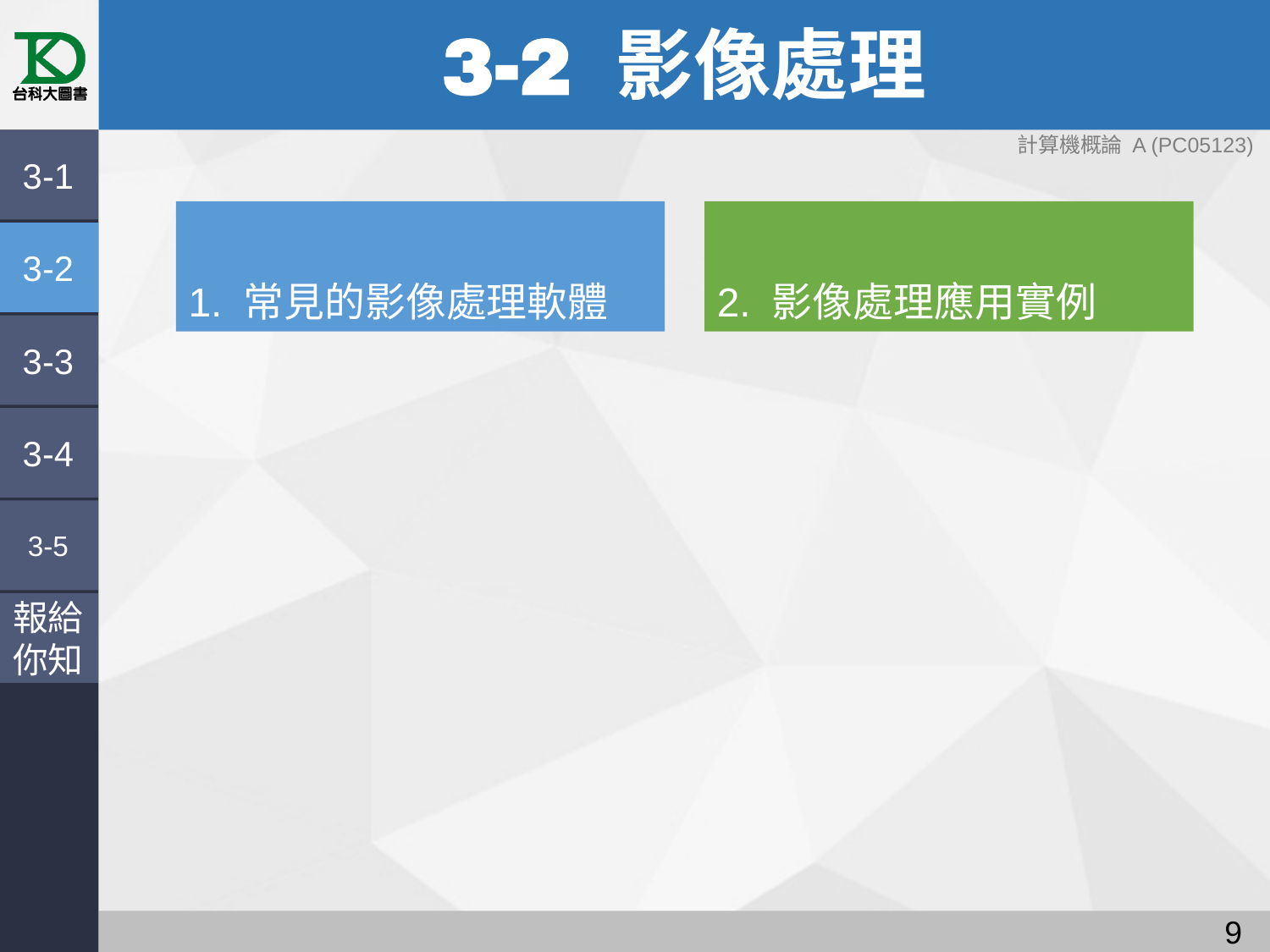

# 3-2 影像處理
3-1
1. 常見的影像處理軟體
2. 影像處理應用實例
3-2
3-3
3-4
3-5
報給
你知
9